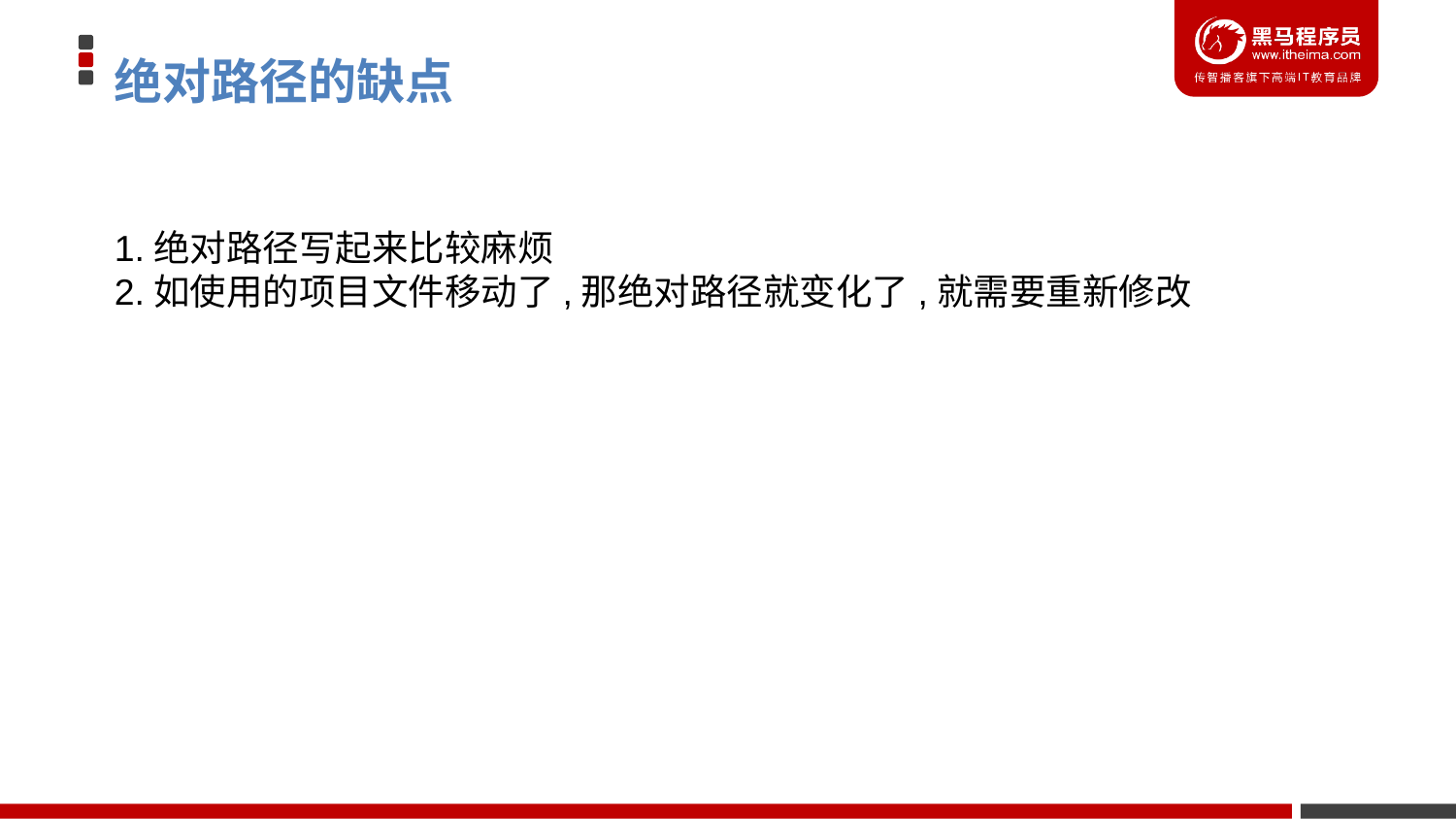

# 绝对路径的缺点
1.绝对路径写起来比较麻烦
2.如使用的项目文件移动了,那绝对路径就变化了,就需要重新修改